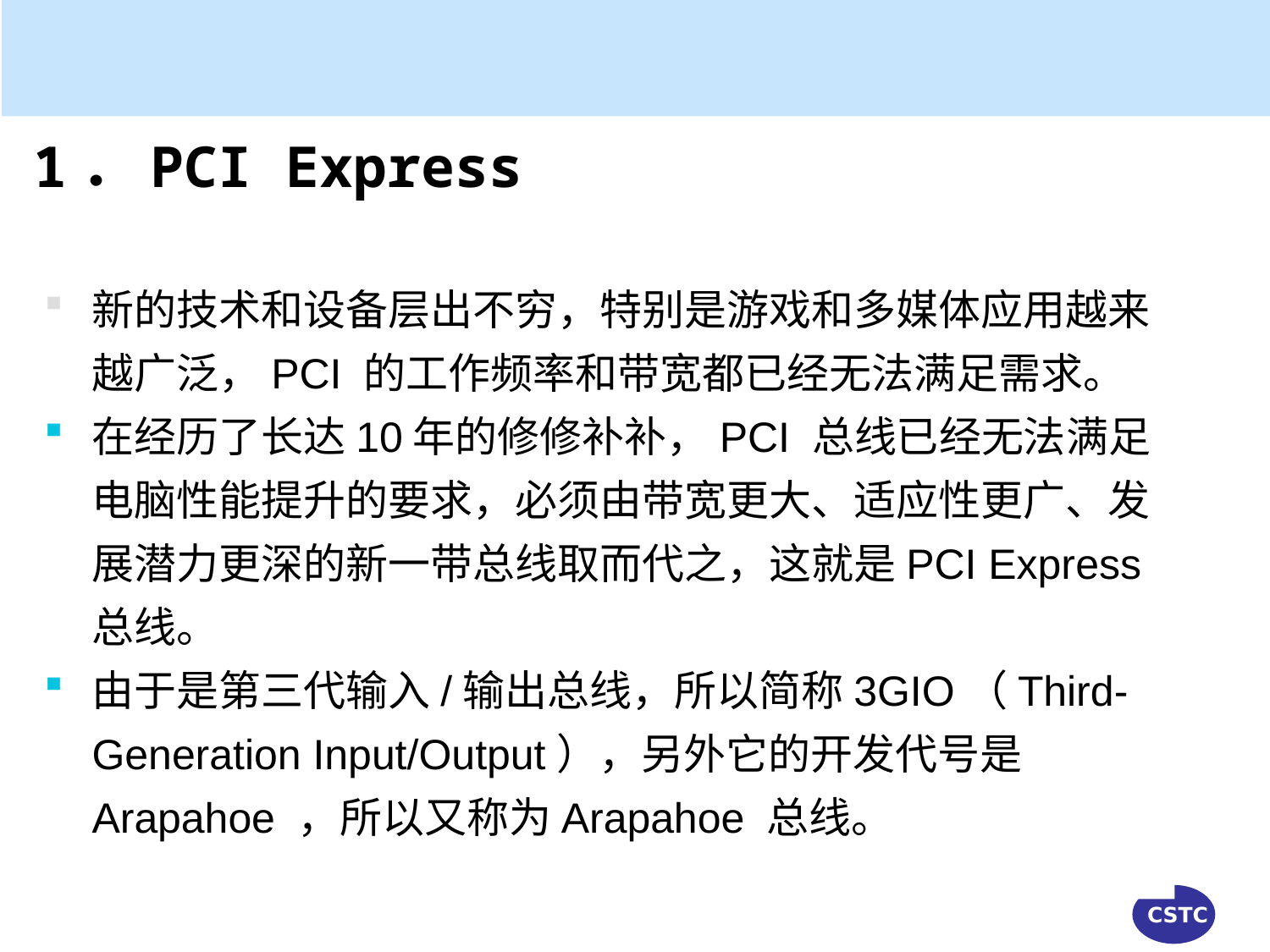

1．PCI Express
新的技术和设备层出不穷，特别是游戏和多媒体应用越来越广泛，PCI 的工作频率和带宽都已经无法满足需求。
在经历了长达10年的修修补补，PCI 总线已经无法满足电脑性能提升的要求，必须由带宽更大、适应性更广、发展潜力更深的新一带总线取而代之，这就是PCI Express 总线。
由于是第三代输入/输出总线，所以简称3GIO（Third-Generation Input/Output），另外它的开发代号是Arapahoe ，所以又称为Arapahoe 总线。